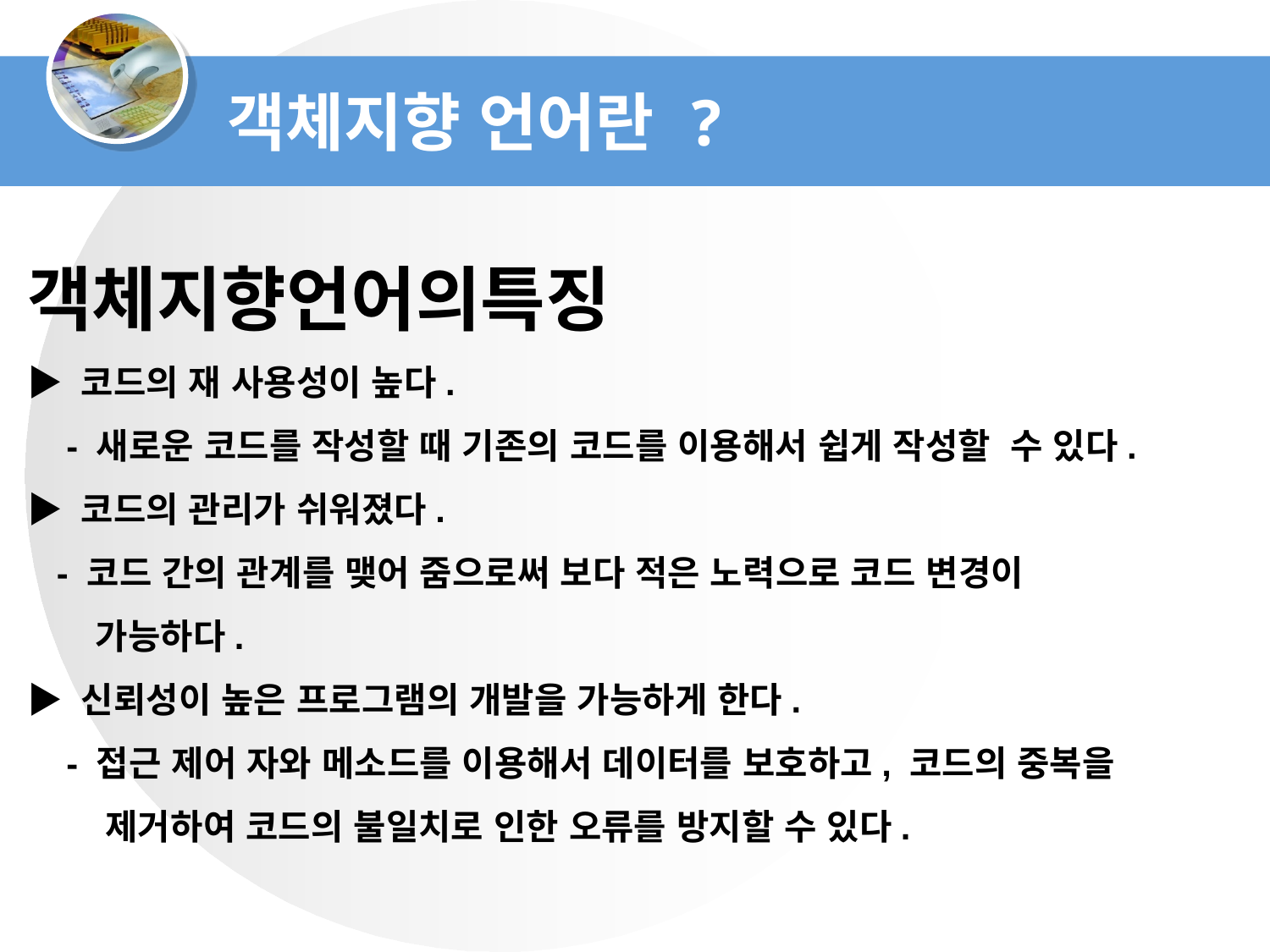

객체지향 언어란 ?
객체지향언어의특징
▶ 코드의 재 사용성이 높다.
    - 새로운 코드를 작성할 때 기존의 코드를 이용해서 쉽게 작성할  수 있다.
▶ 코드의 관리가 쉬워졌다.
   - 코드 간의 관계를 맺어 줌으로써 보다 적은 노력으로 코드 변경이
      가능하다.
▶ 신뢰성이 높은 프로그램의 개발을 가능하게 한다.
    - 접근 제어 자와 메소드를 이용해서 데이터를 보호하고, 코드의 중복을
       제거하여 코드의 불일치로 인한 오류를 방지할 수 있다.